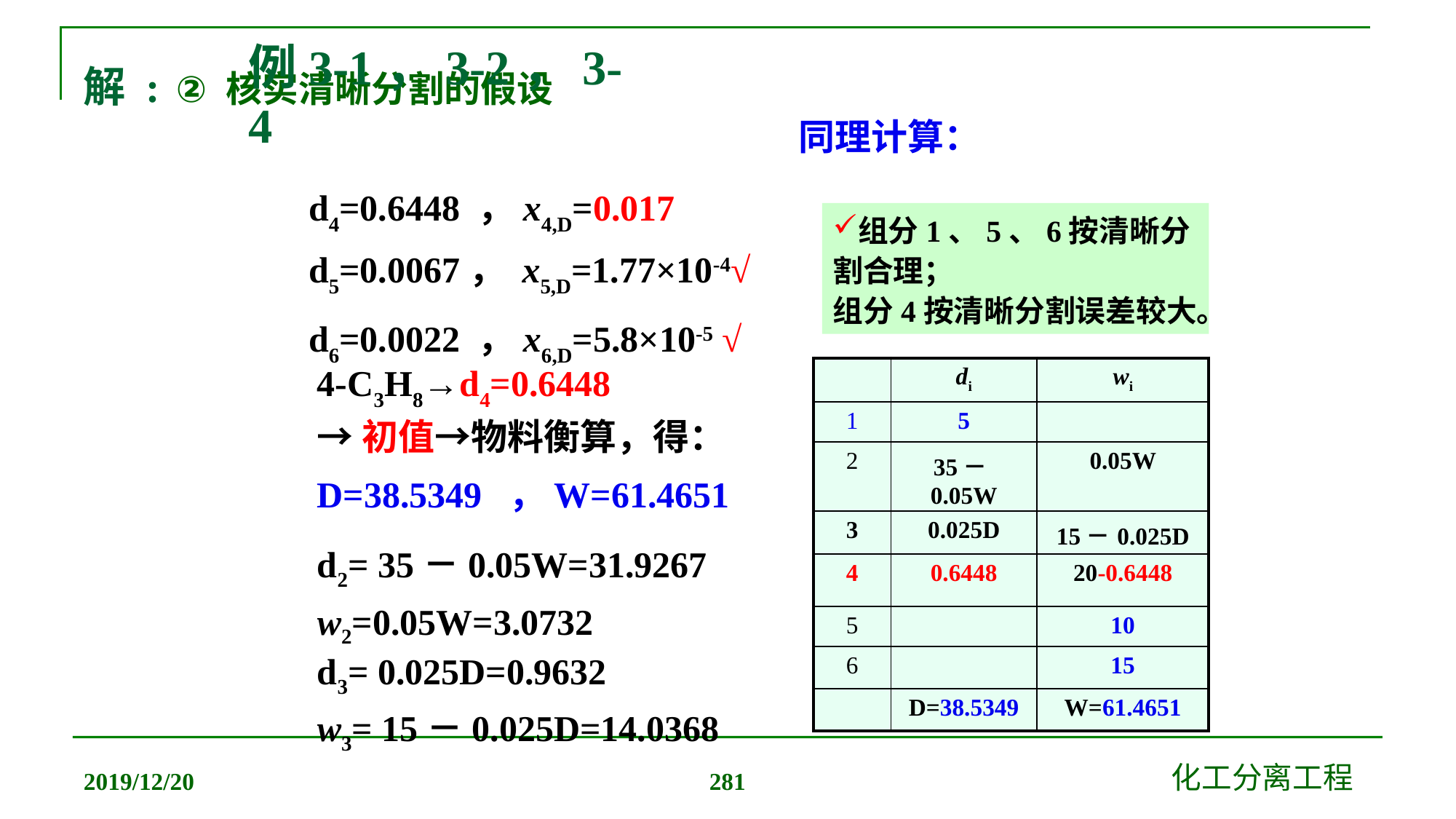

例3-1，3-2，3-4
# 解 : ② 核实清晰分割的假设
同理计算：
d4=0.6448 ，x4,D=0.017
d5=0.0067， x5,D=1.77×10-4√
d6=0.0022 ，x6,D=5.8×10-5 √
组分1、5、6按清晰分割合理；
组分4按清晰分割误差较大。
4-C3H8→d4=0.6448
→初值→物料衡算，得：
|  | di | wi |
| --- | --- | --- |
| 1 | 5 |  |
| 2 | 35－0.05W | 0.05W |
| 3 | 0.025D | 15－0.025D |
| 4 | 0.6448 | 20-0.6448 |
| 5 |  | 10 |
| 6 |  | 15 |
|  | D=38.5349 | W=61.4651 |
D=38.5349  ，W=61.4651
d2= 35－0.05W=31.9267
w2=0.05W=3.0732
d3= 0.025D=0.9632
w3= 15－0.025D=14.0368
2019/12/20
化工分离工程
281